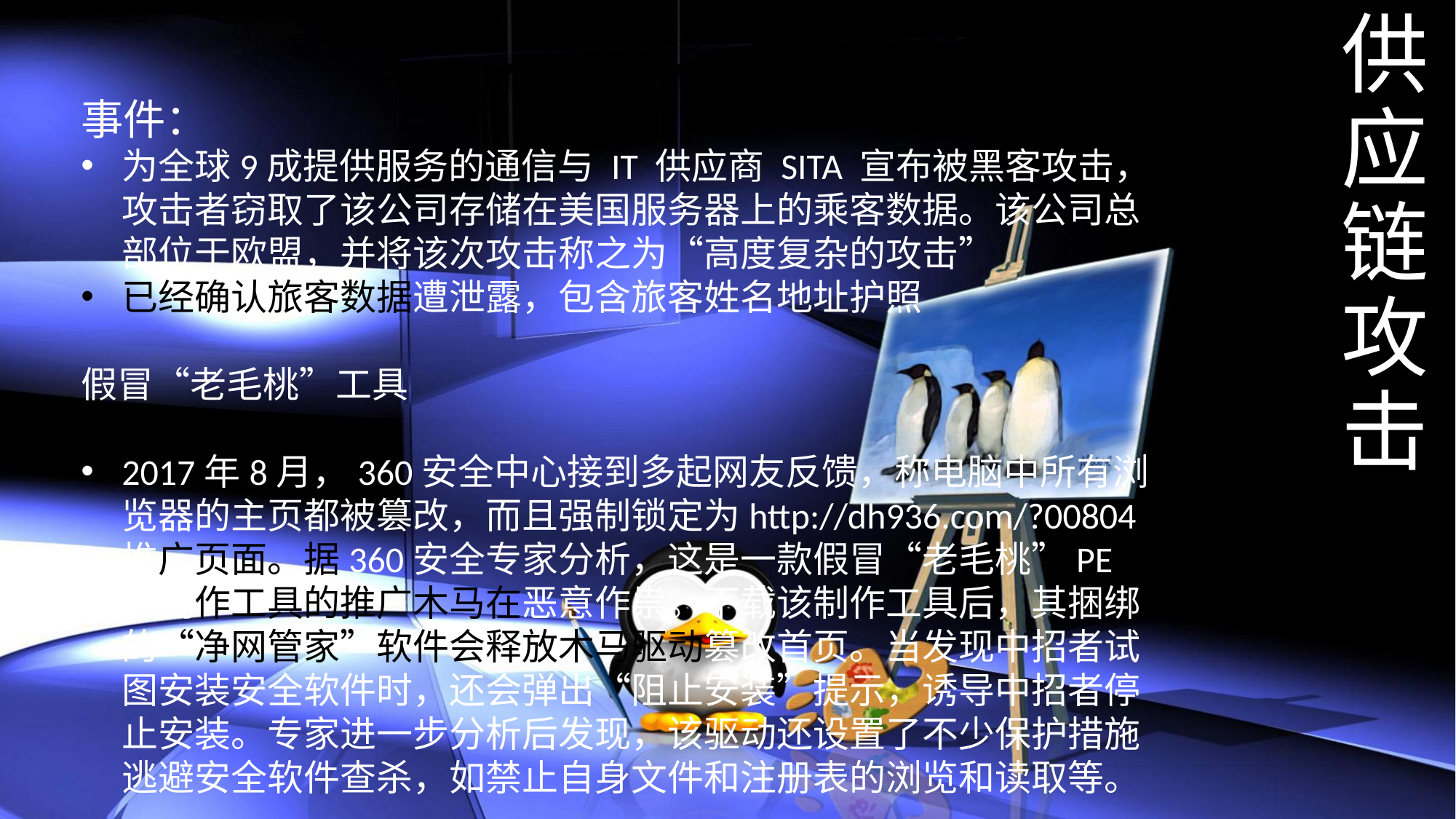

# 供应链攻击
事件：
为全球9成提供服务的通信与 IT 供应商 SITA 宣布被黑客攻击，攻击者窃取了该公司存储在美国服务器上的乘客数据。该公司总部位于欧盟，并将该次攻击称之为“高度复杂的攻击”
已经确认旅客数据遭泄露，包含旅客姓名地址护照

假冒“老毛桃”工具

2017年8月，360安全中心接到多起网友反馈，称电脑中所有浏览器的主页都被篡改，而且强制锁定为http://dh936.com/?00804推广页面。据360安全专家分析，这是一款假冒“老毛桃”PE盘制作工具的推广木马在恶意作祟。下载该制作工具后，其捆绑的“净网管家”软件会释放木马驱动篡改首页。当发现中招者试图安装安全软件时，还会弹出“阻止安装”提示，诱导中招者停止安装。专家进一步分析后发现，该驱动还设置了不少保护措施逃避安全软件查杀，如禁止自身文件和注册表的浏览和读取等。